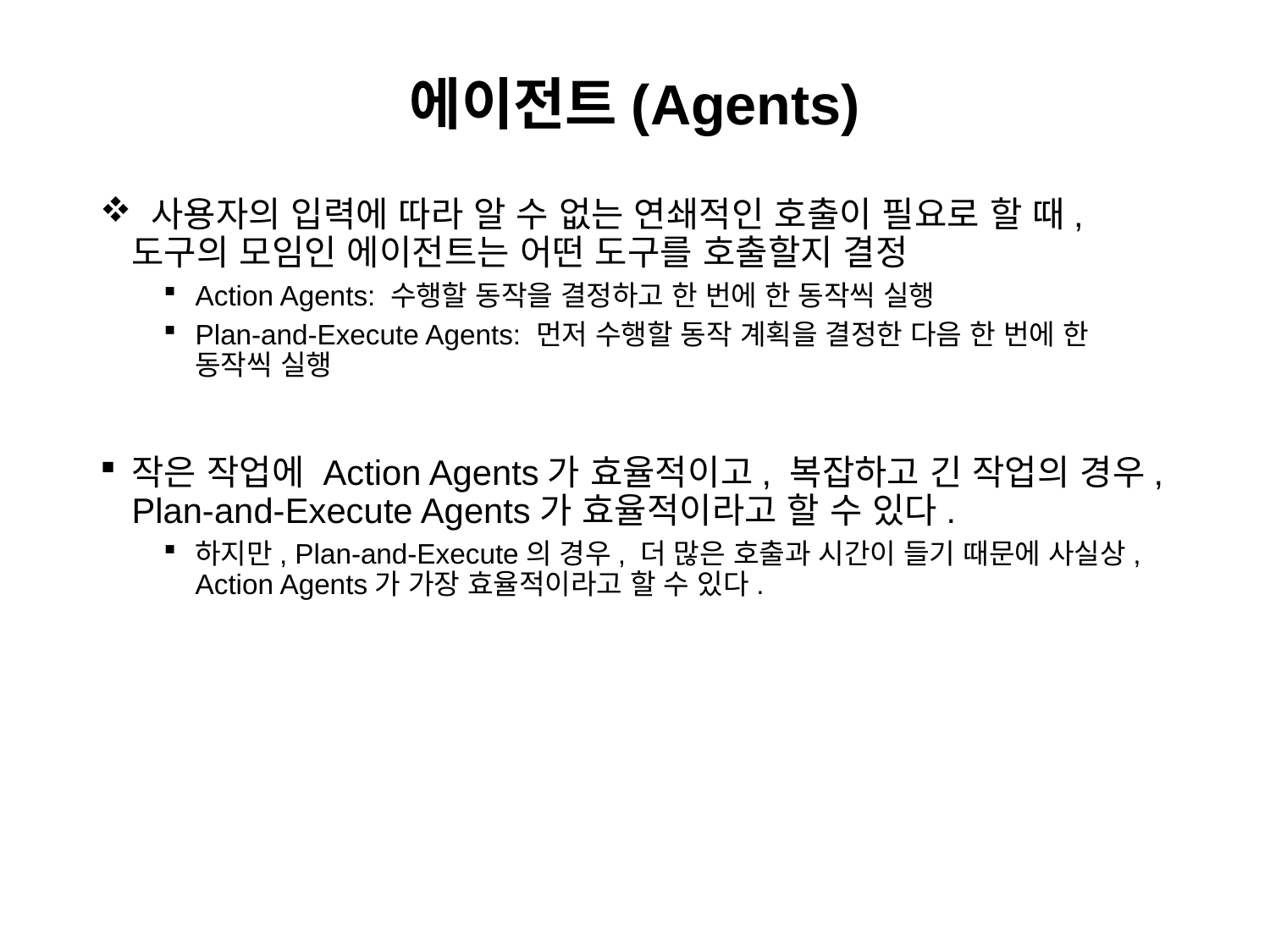

# 에이전트(Agents)
 사용자의 입력에 따라 알 수 없는 연쇄적인 호출이 필요로 할 때, 도구의 모임인 에이전트는 어떤 도구를 호출할지 결정
Action Agents: 수행할 동작을 결정하고 한 번에 한 동작씩 실행
Plan-and-Execute Agents: 먼저 수행할 동작 계획을 결정한 다음 한 번에 한 동작씩 실행

작은 작업에 Action Agents가 효율적이고, 복잡하고 긴 작업의 경우, Plan-and-Execute Agents가 효율적이라고 할 수 있다.
하지만, Plan-and-Execute의 경우, 더 많은 호출과 시간이 들기 때문에 사실상, Action Agents가 가장 효율적이라고 할 수 있다.